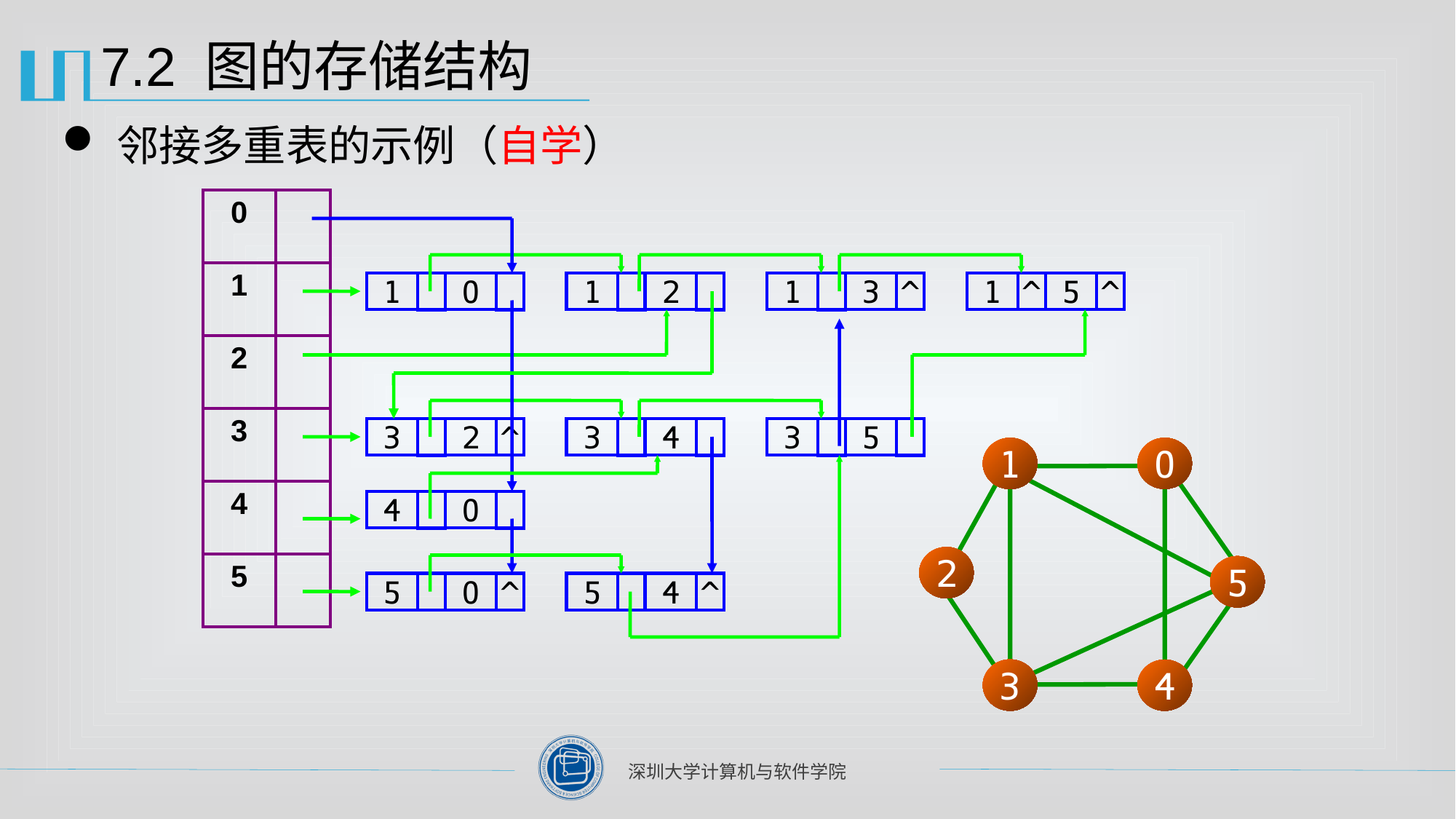

# 7.2 图的存储结构
邻接多重表的示例（自学）

| 0 |  |
| --- | --- |
| 1 |  |
| 2 |  |
| 3 |  |
| 4 |  |
| 5 |  |

1

0

1

2

1

3
^
1
^
5
^

3

2
^
3

4

3

5

1
0
2
5
3
4

4

0

5

0
^
5

4
^

47